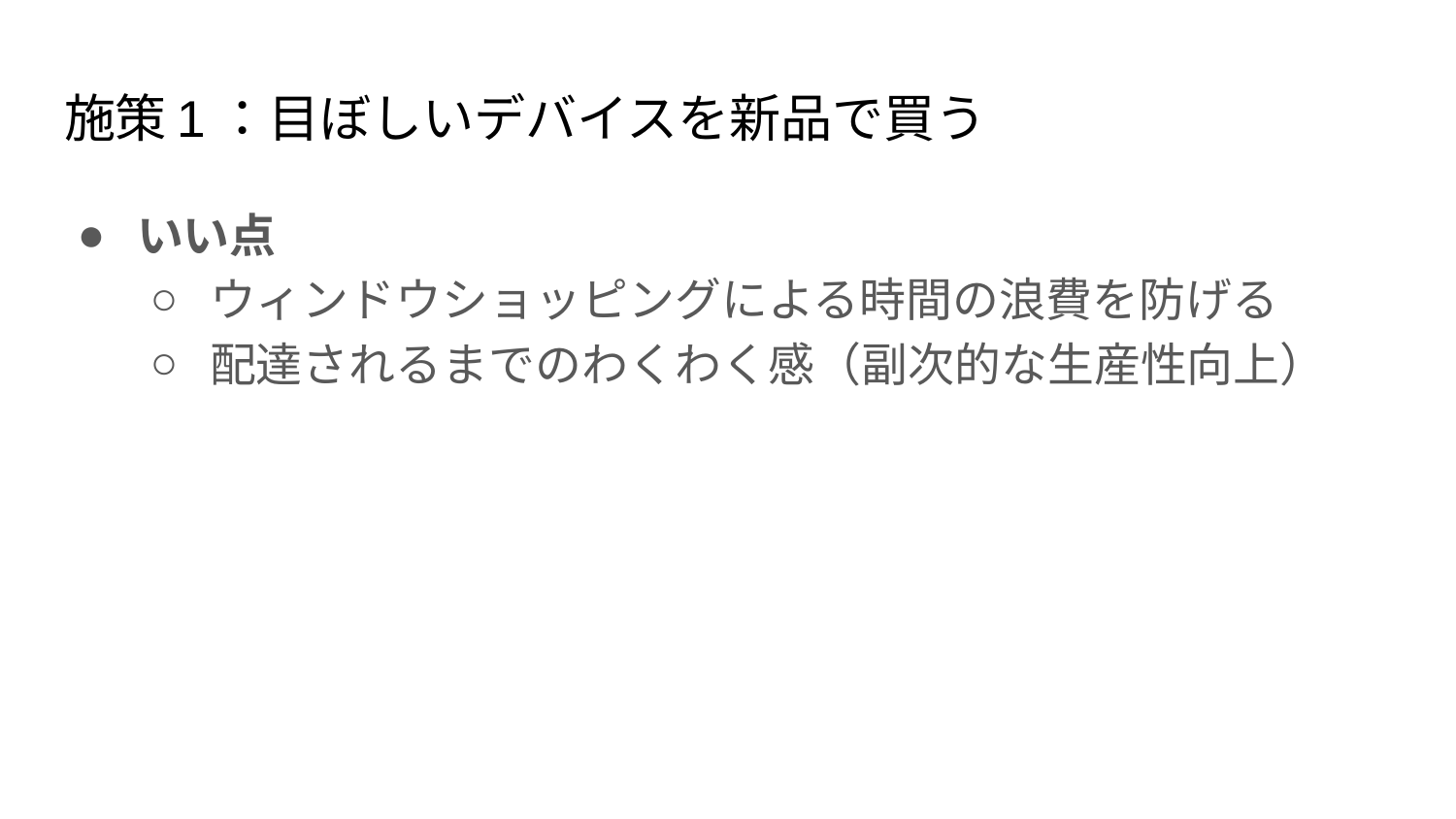

# 施策1：目ぼしいデバイスを新品で買う

いい点
ウィンドウショッピングによる時間の浪費を防げる
配達されるまでのわくわく感（副次的な生産性向上）